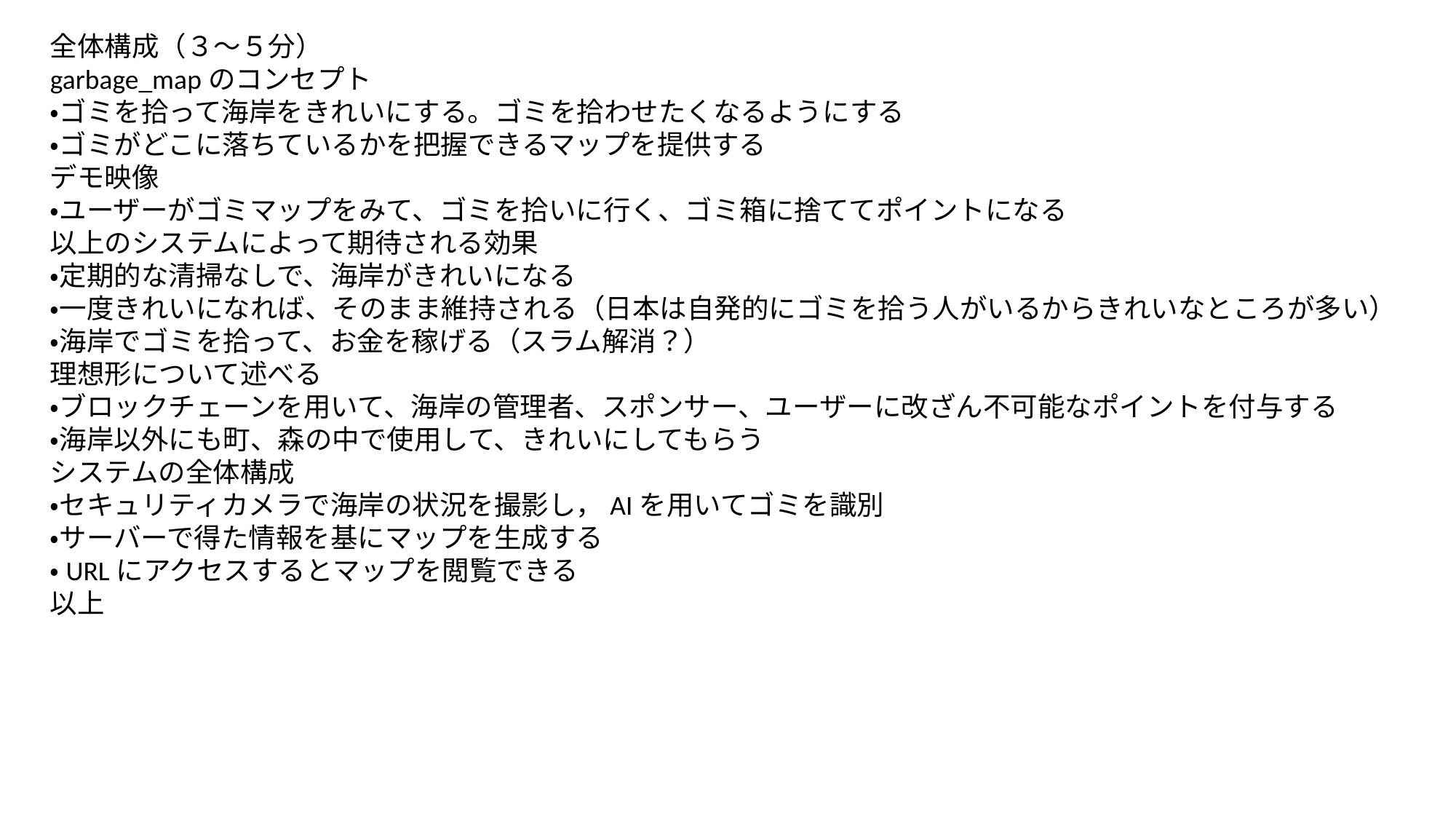

全体構成（３～５分）
garbage_mapのコンセプト
・ゴミを拾って海岸をきれいにする。ゴミを拾わせたくなるようにする
・ゴミがどこに落ちているかを把握できるマップを提供する
デモ映像
・ユーザーがゴミマップをみて、ゴミを拾いに行く、ゴミ箱に捨ててポイントになる
以上のシステムによって期待される効果
・定期的な清掃なしで、海岸がきれいになる
・一度きれいになれば、そのまま維持される（日本は自発的にゴミを拾う人がいるからきれいなところが多い）
・海岸でゴミを拾って、お金を稼げる（スラム解消？）
理想形について述べる
・ブロックチェーンを用いて、海岸の管理者、スポンサー、ユーザーに改ざん不可能なポイントを付与する
・海岸以外にも町、森の中で使用して、きれいにしてもらう
システムの全体構成
・セキュリティカメラで海岸の状況を撮影し，AIを用いてゴミを識別
・サーバーで得た情報を基にマップを生成する
・URLにアクセスするとマップを閲覧できる
以上